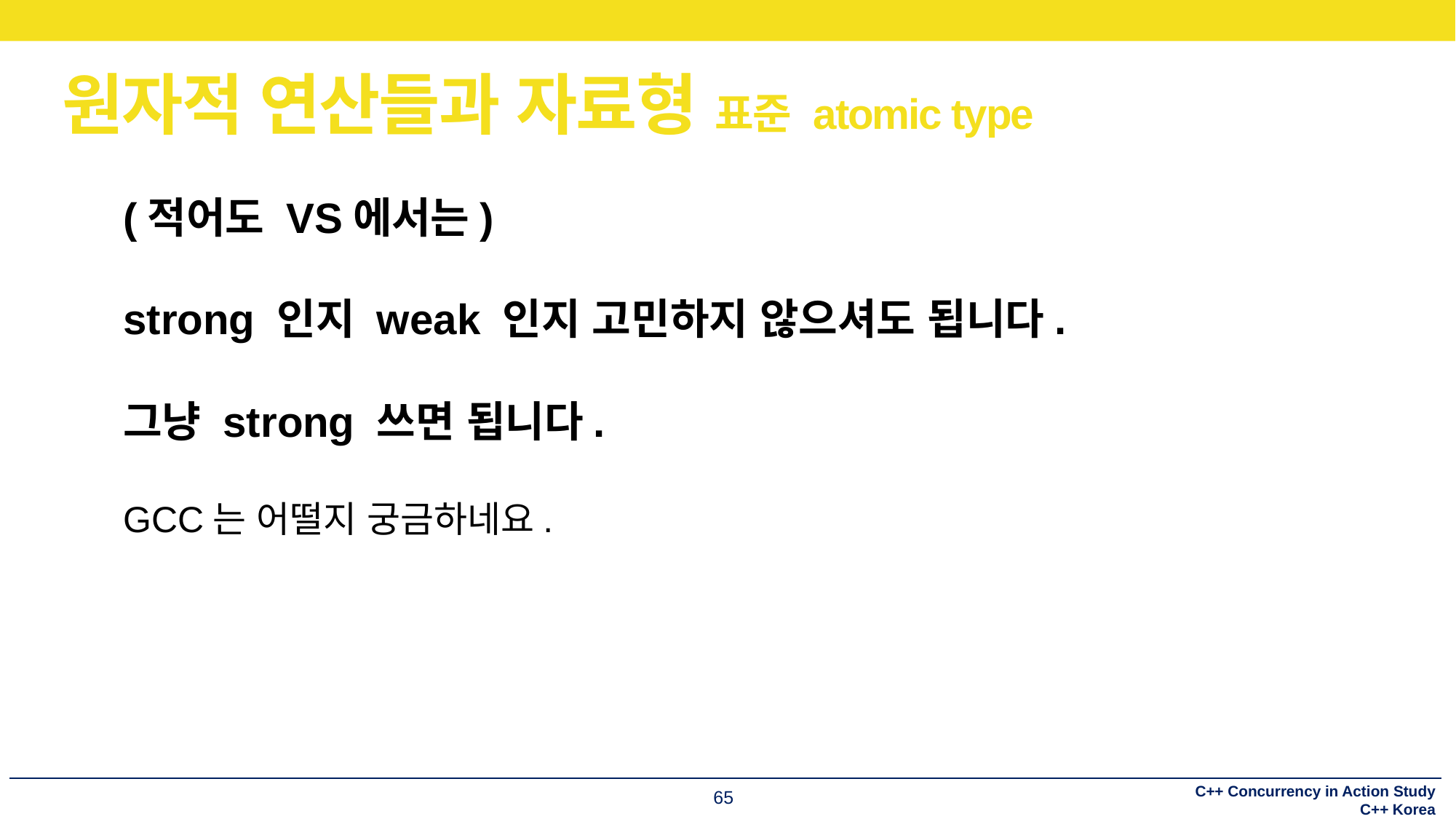

# 원자적 연산들과 자료형 표준 atomic type
(적어도 VS에서는)

strong 인지 weak 인지 고민하지 않으셔도 됩니다.

그냥 strong 쓰면 됩니다.

GCC는 어떨지 궁금하네요.
65